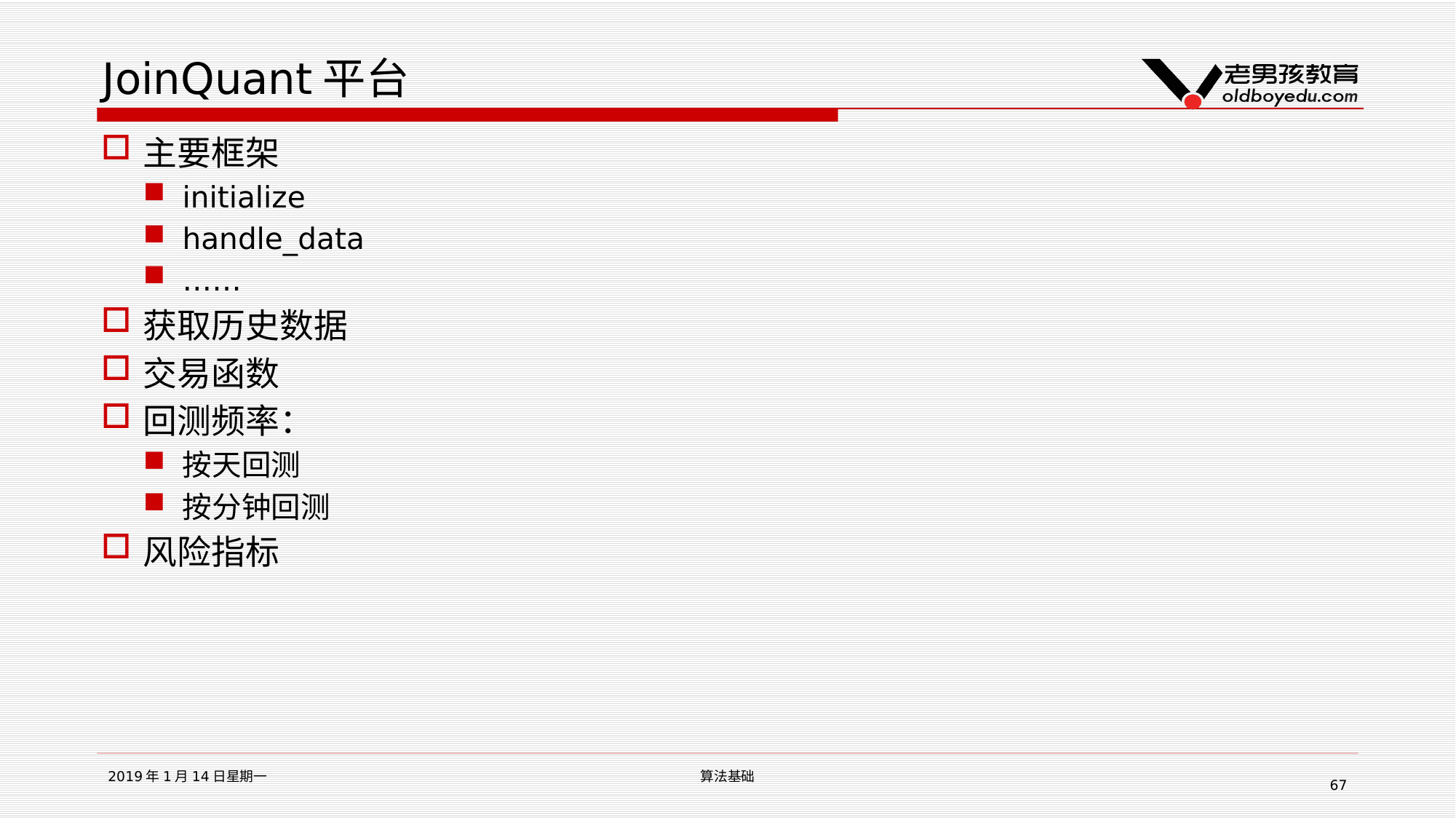

# JoinQuant平台
主要框架
initialize
handle_data
……
获取历史数据
交易函数
回测频率：
按天回测
按分钟回测
风险指标

2019年1月14日星期一
算法基础
67